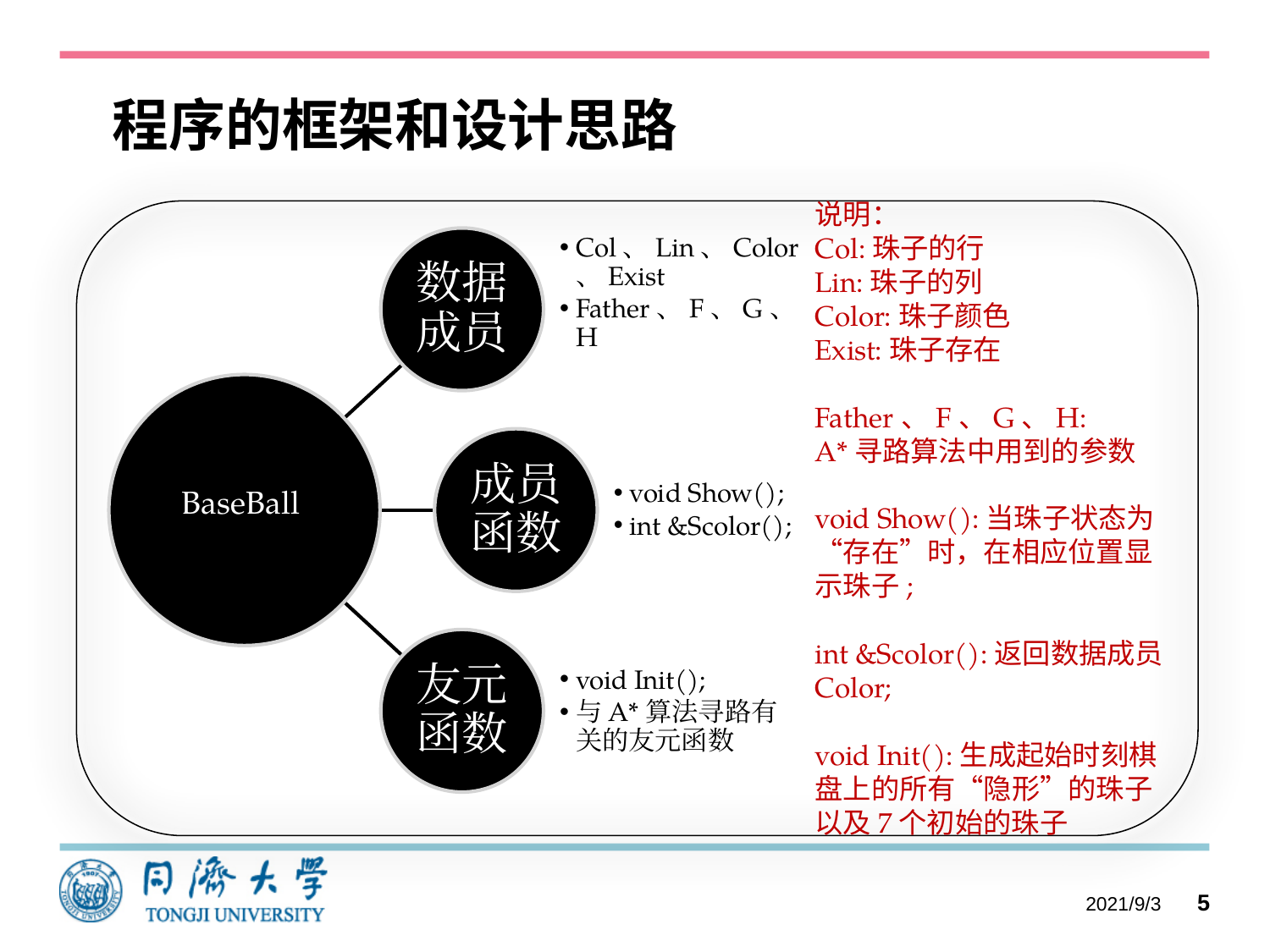

程序的框架和设计思路
说明：
Col:珠子的行
Lin:珠子的列
Color:珠子颜色
Exist:珠子存在

Father、F、G、H:
A*寻路算法中用到的参数

void Show():当珠子状态为“存在”时，在相应位置显示珠子;

int &Scolor():返回数据成员Color;

void Init():生成起始时刻棋盘上的所有“隐形”的珠子以及7个初始的珠子

数据成员
Col、Lin、Color、Exist
Father、F、G、H

成员函数
void Show();
int &Scolor();
友元函数
void Init();
与A*算法寻路有关的友元函数

BaseBall
2021/9/3
5